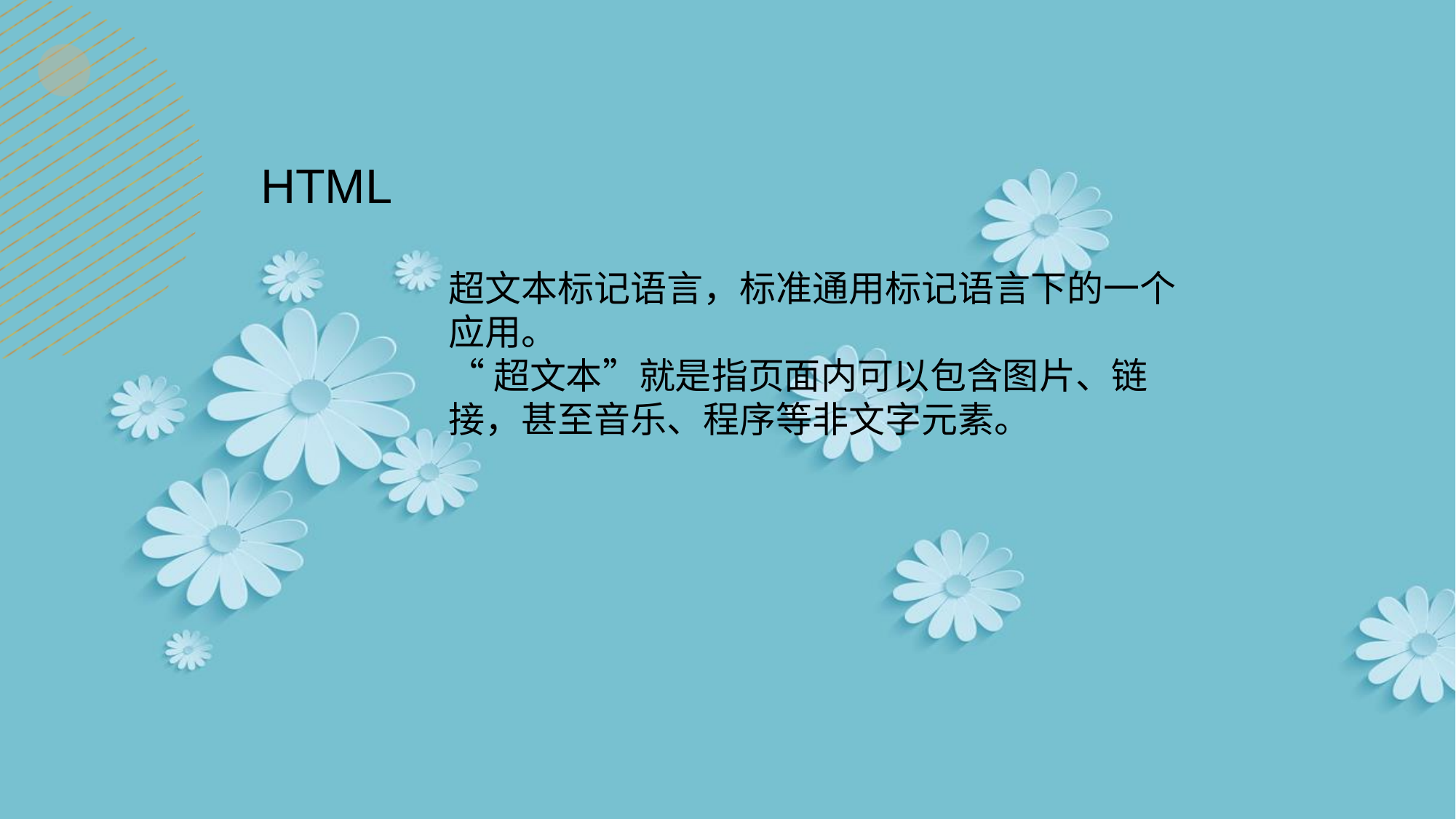

HTML
超文本标记语言，标准通用标记语言下的一个应用。
“超文本”就是指页面内可以包含图片、链接，甚至音乐、程序等非文字元素。